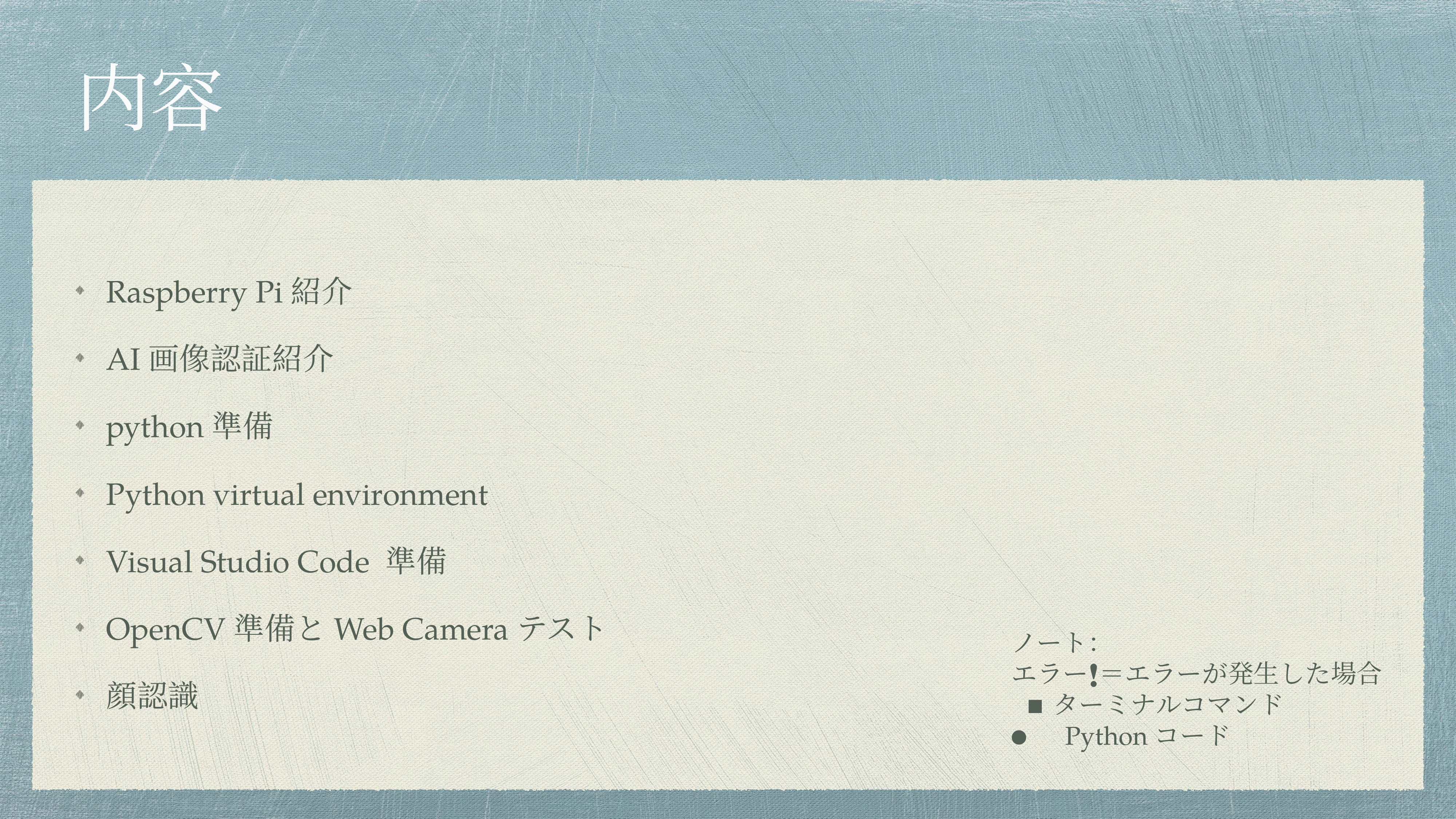

# 内容
Raspberry Pi紹介
AI画像認証紹介
python準備
Python virtual environment
Visual Studio Code 準備
OpenCV準備とWeb Cameraテスト
顔認識
ノート：
エラー❗️＝エラーが発生した場合
◼️　ターミナルコマンド
⚫️　Pythonコード